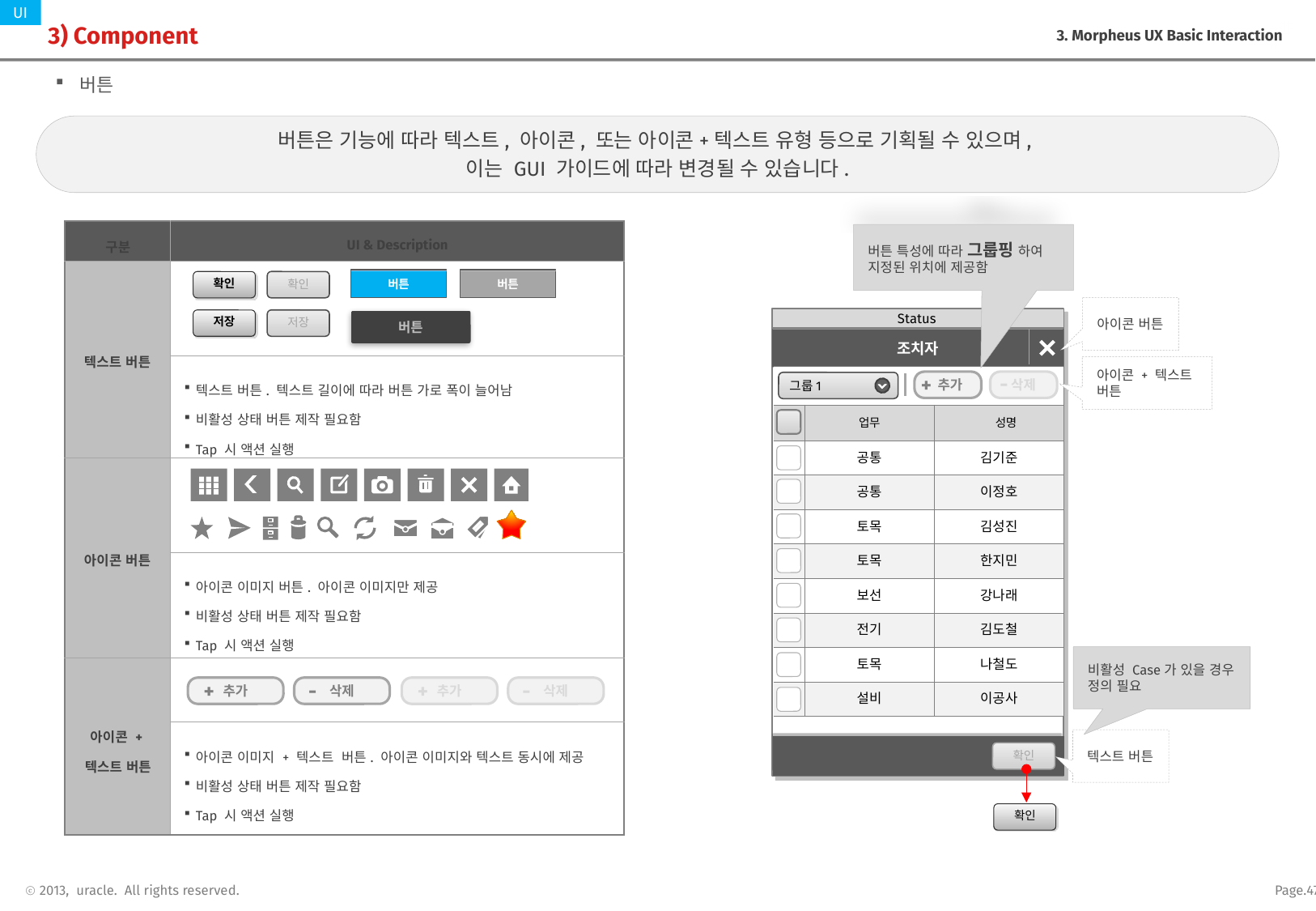

# 3) Component
3. Morpheus UX Basic Interaction
버튼
버튼은 기능에 따라 텍스트, 아이콘, 또는 아이콘+텍스트 유형 등으로 기획될 수 있으며,
이는 GUI 가이드에 따라 변경될 수 있습니다.
| 구분 | UI & Description |
| --- | --- |
| 텍스트 버튼 |  |
|  | 텍스트 버튼. 텍스트 길이에 따라 버튼 가로 폭이 늘어남 비활성 상태 버튼 제작 필요함 Tap 시 액션 실행 |
| 아이콘 버튼 |  |
|  | 아이콘 이미지 버튼. 아이콘 이미지만 제공 비활성 상태 버튼 제작 필요함 Tap 시 액션 실행 |
| 아이콘 + 텍스트 버튼 |  |
|  | 아이콘 이미지 + 텍스트 버튼. 아이콘 이미지와 텍스트 동시에 제공 비활성 상태 버튼 제작 필요함 Tap 시 액션 실행 |
버튼 특성에 따라 그룹핑 하여 지정된 위치에 제공함
버튼
버튼
확인
확인
저장
저장
버튼
아이콘 버튼

Status

조치자
아이콘 + 텍스트 버튼
-
삭제
+
추가
|  |  |  |
| --- | --- | --- |
|  | 업무 | 성명 |
|  | 공통 | 김기준 |
|  | 공통 | 이정호 |
|  | 토목 | 김성진 |
|  | 토목 | 한지민 |
|  | 보선 | 강나래 |
|  | 전기 | 김도철 |
|  | 토목 | 나철도 |
|  | 설비 | 이공사 |
그룹1

비활성 Case가 있을 경우 정의 필요
+
추가
-
삭제
+
추가
-
삭제
텍스트 버튼

확인
확인